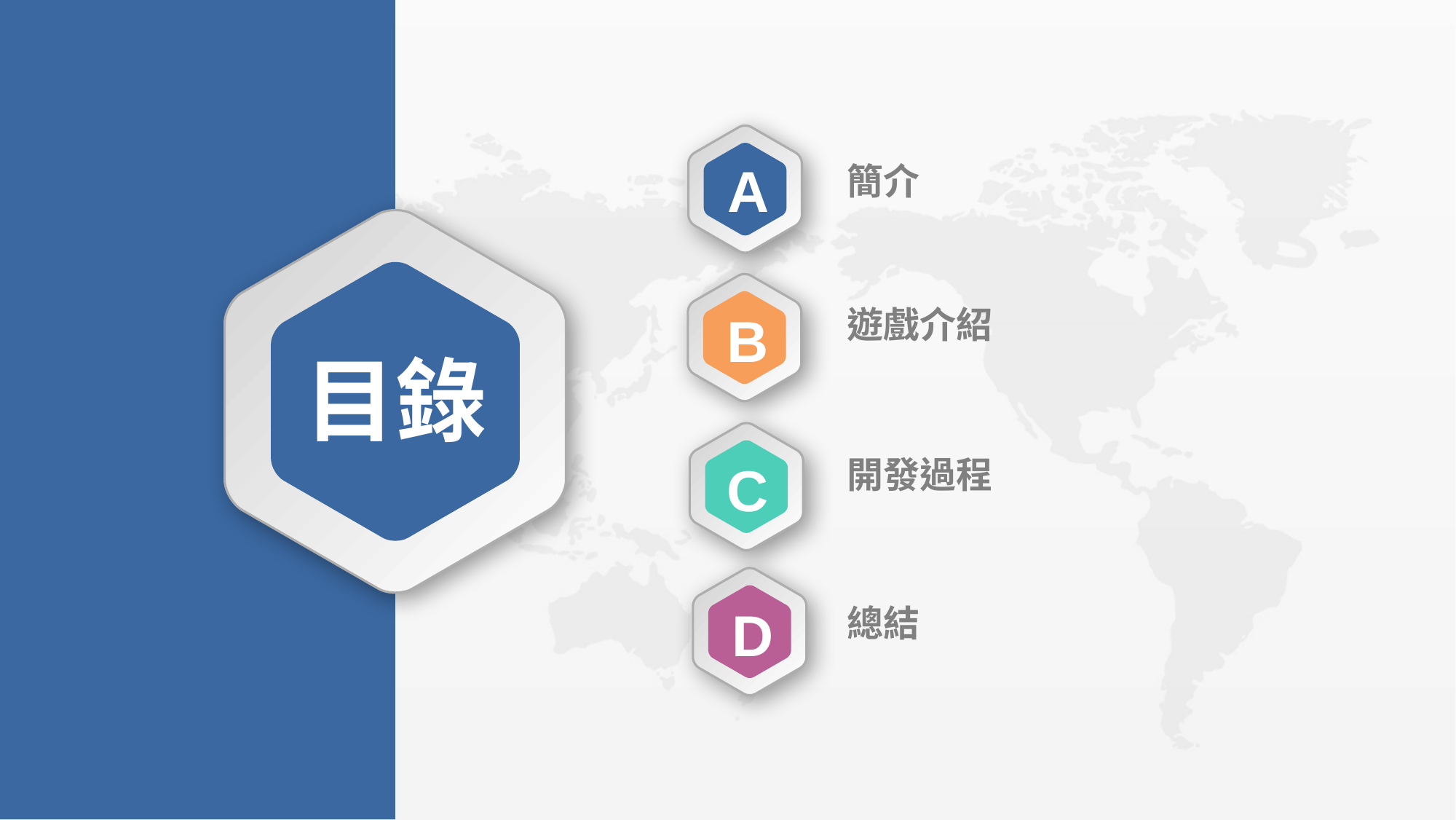

A
簡介

目錄

B
遊戲介紹

C
開發過程

D
總結